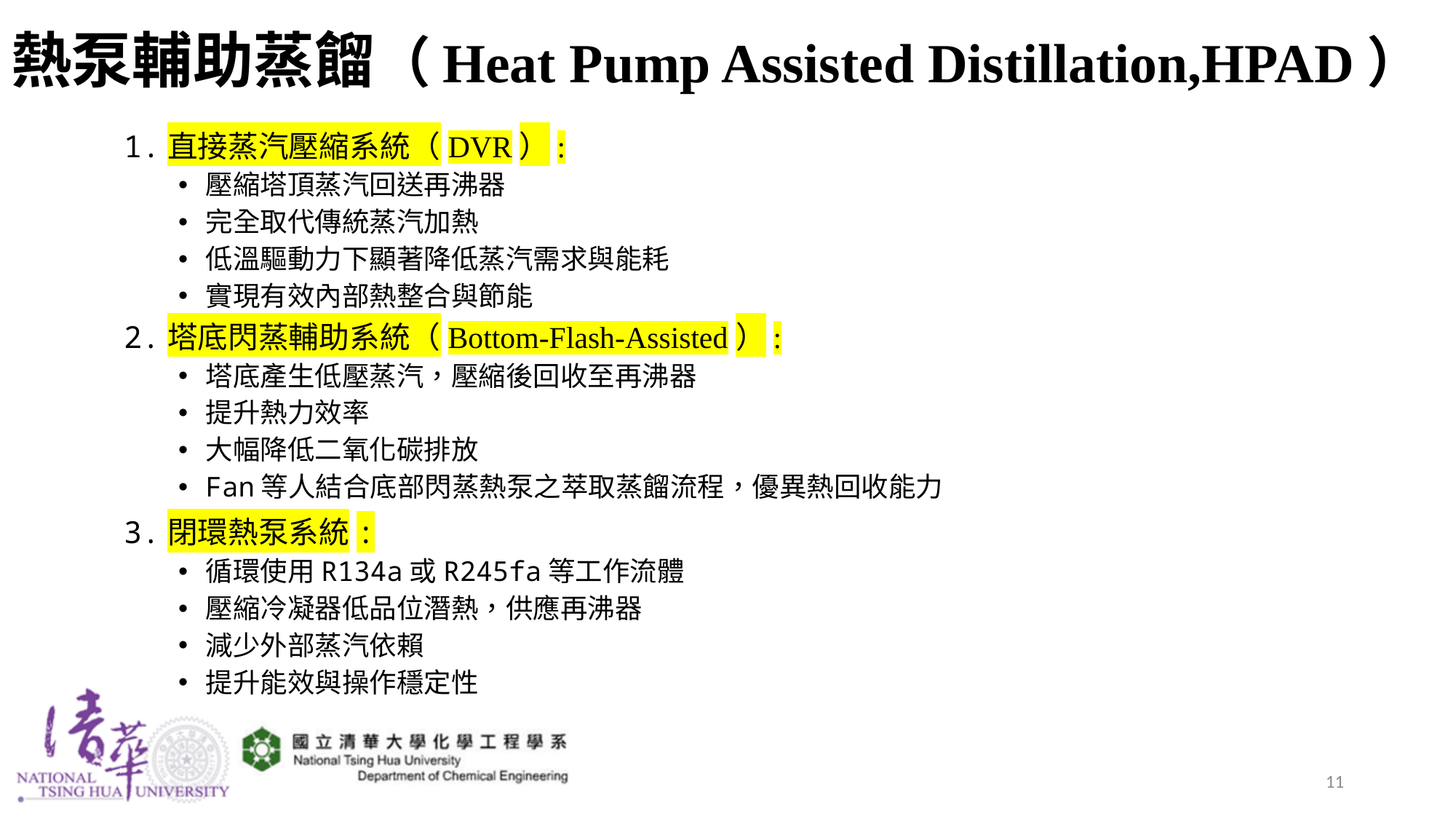

# 熱泵輔助蒸餾（Heat Pump Assisted Distillation,HPAD）
1.直接蒸汽壓縮系統（DVR）:
壓縮塔頂蒸汽回送再沸器
完全取代傳統蒸汽加熱
低溫驅動力下顯著降低蒸汽需求與能耗
實現有效內部熱整合與節能
2.塔底閃蒸輔助系統（Bottom-Flash-Assisted）:
塔底產生低壓蒸汽，壓縮後回收至再沸器
提升熱力效率
大幅降低二氧化碳排放
Fan等人結合底部閃蒸熱泵之萃取蒸餾流程，優異熱回收能力
3.閉環熱泵系統:
循環使用R134a或R245fa等工作流體
壓縮冷凝器低品位潛熱，供應再沸器
減少外部蒸汽依賴
提升能效與操作穩定性
11